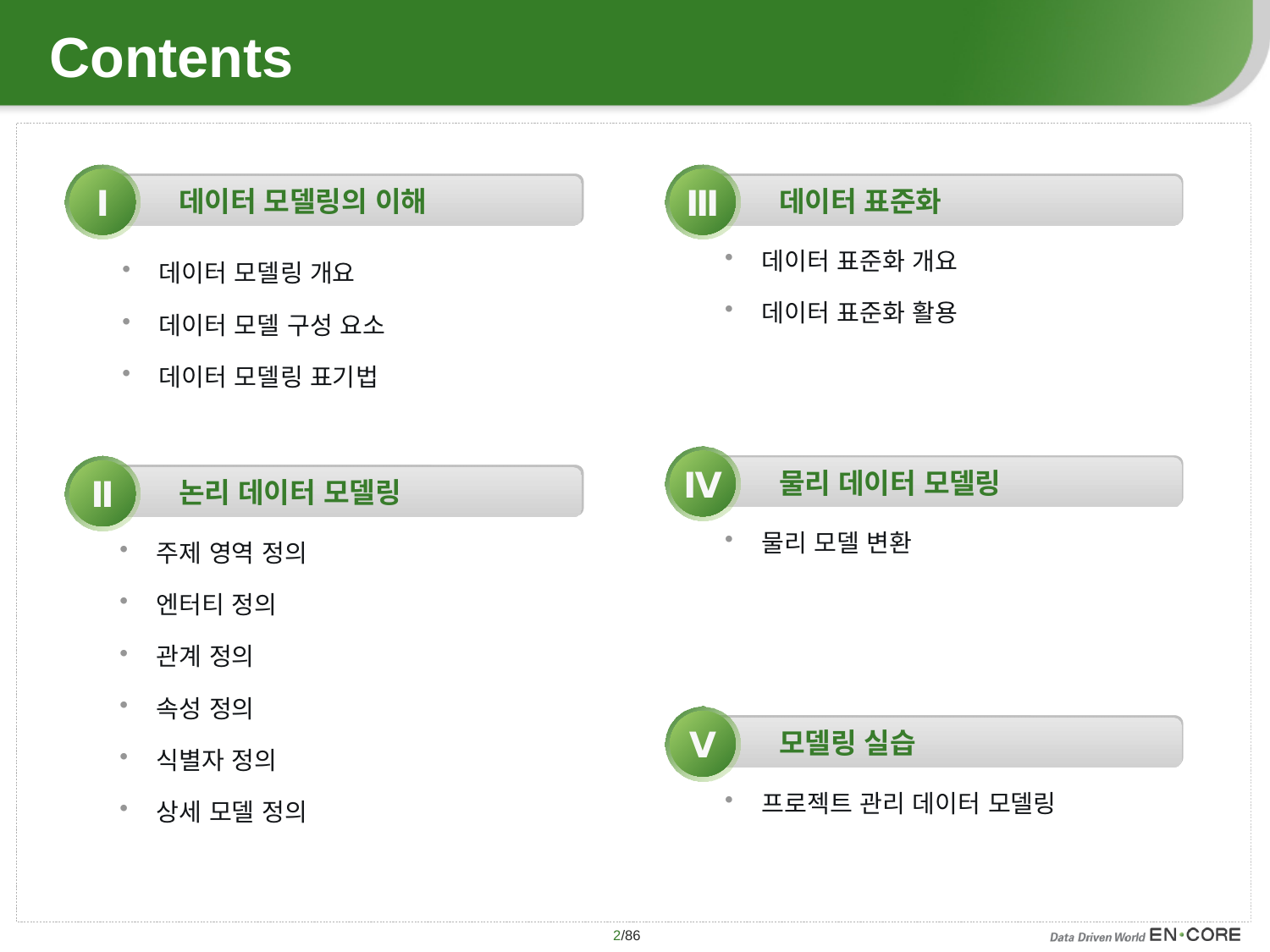

Contents

Ⅰ

Ⅲ
데이터 모델링의 이해
데이터 표준화
데이터 표준화 개요
데이터 표준화 활용
데이터 모델링 개요
데이터 모델 구성 요소
데이터 모델링 표기법

Ⅳ

Ⅱ
물리 데이터 모델링
논리 데이터 모델링
물리 모델 변환
주제 영역 정의
엔터티 정의
관계 정의
속성 정의
식별자 정의
상세 모델 정의

Ⅴ
모델링 실습
프로젝트 관리 데이터 모델링